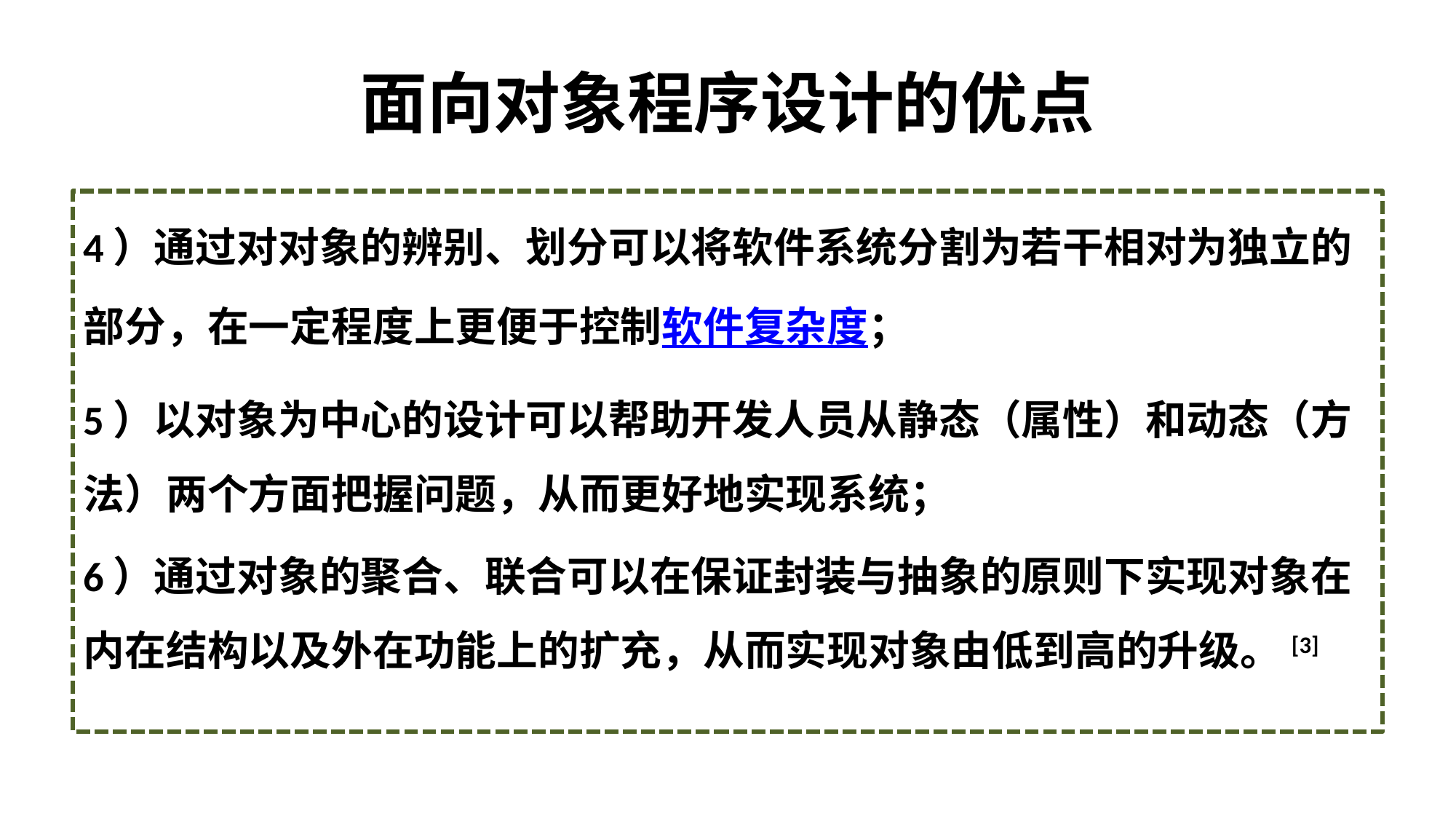

# 面向对象程序设计的优点
4）通过对对象的辨别、划分可以将软件系统分割为若干相对为独立的部分，在一定程度上更便于控制软件复杂度；
5）以对象为中心的设计可以帮助开发人员从静态（属性）和动态（方法）两个方面把握问题，从而更好地实现系统；
6）通过对象的聚合、联合可以在保证封装与抽象的原则下实现对象在内在结构以及外在功能上的扩充，从而实现对象由低到高的升级。 [3]